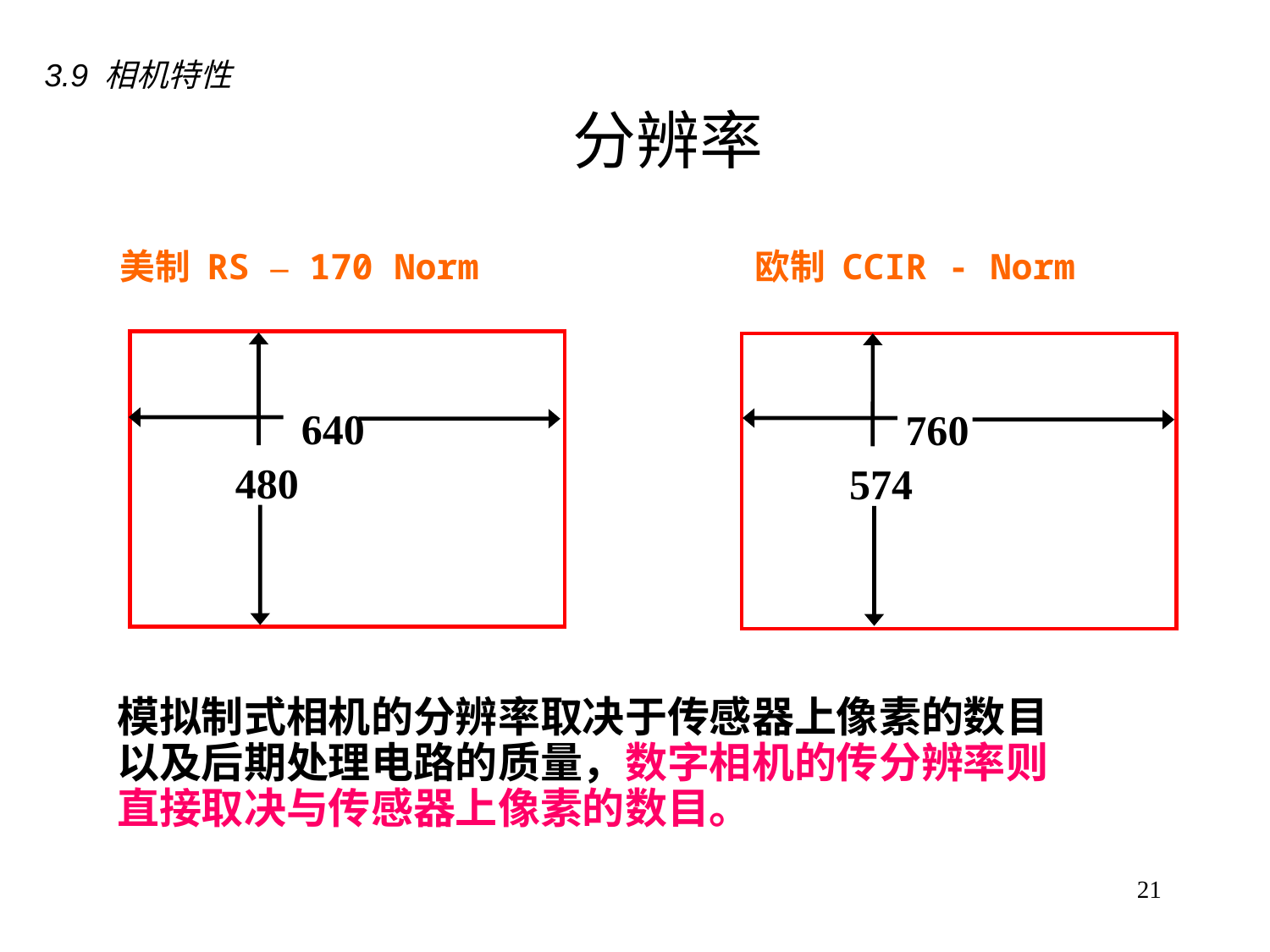

3.9 相机特性
# 分辨率
美制 RS – 170 Norm
欧制 CCIR - Norm

640
760

480
768
480
574

模拟制式相机的分辨率取决于传感器上像素的数目以及后期处理电路的质量，数字相机的传分辨率则直接取决与传感器上像素的数目。
21